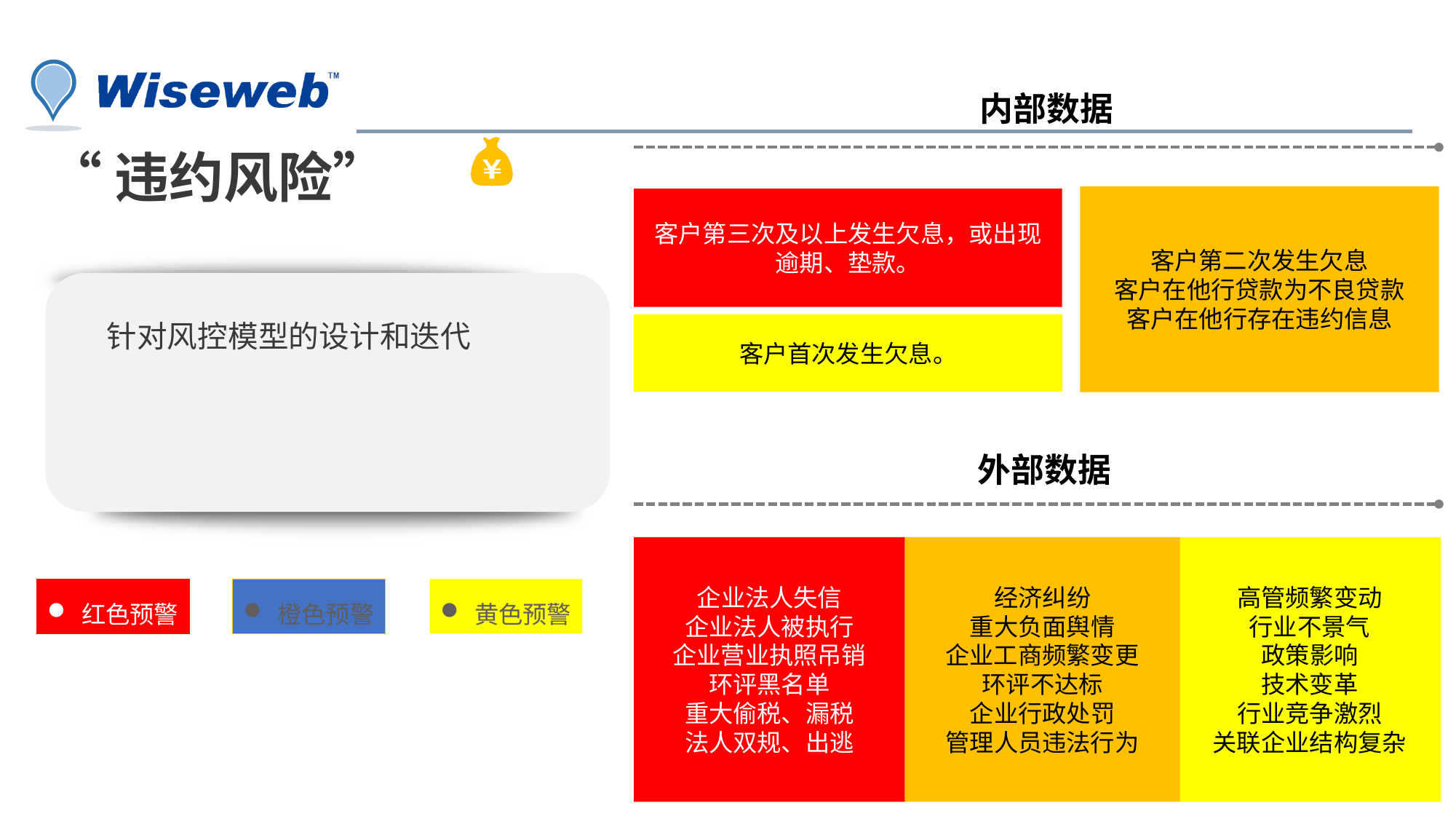

内部数据

“违约风险”

客户第二次发生欠息
客户在他行贷款为不良贷款
客户在他行存在违约信息
客户第三次及以上发生欠息，或出现逾期、垫款。

针对风控模型的设计和迭代
客户首次发生欠息。
外部数据

企业法人失信
企业法人被执行
企业营业执照吊销
环评黑名单
重大偷税、漏税
法人双规、出逃
经济纠纷
重大负面舆情
企业工商频繁变更
环评不达标
企业行政处罚
管理人员违法行为
高管频繁变动
行业不景气
政策影响
技术变革
行业竞争激烈
关联企业结构复杂
橙色预警
黄色预警
红色预警